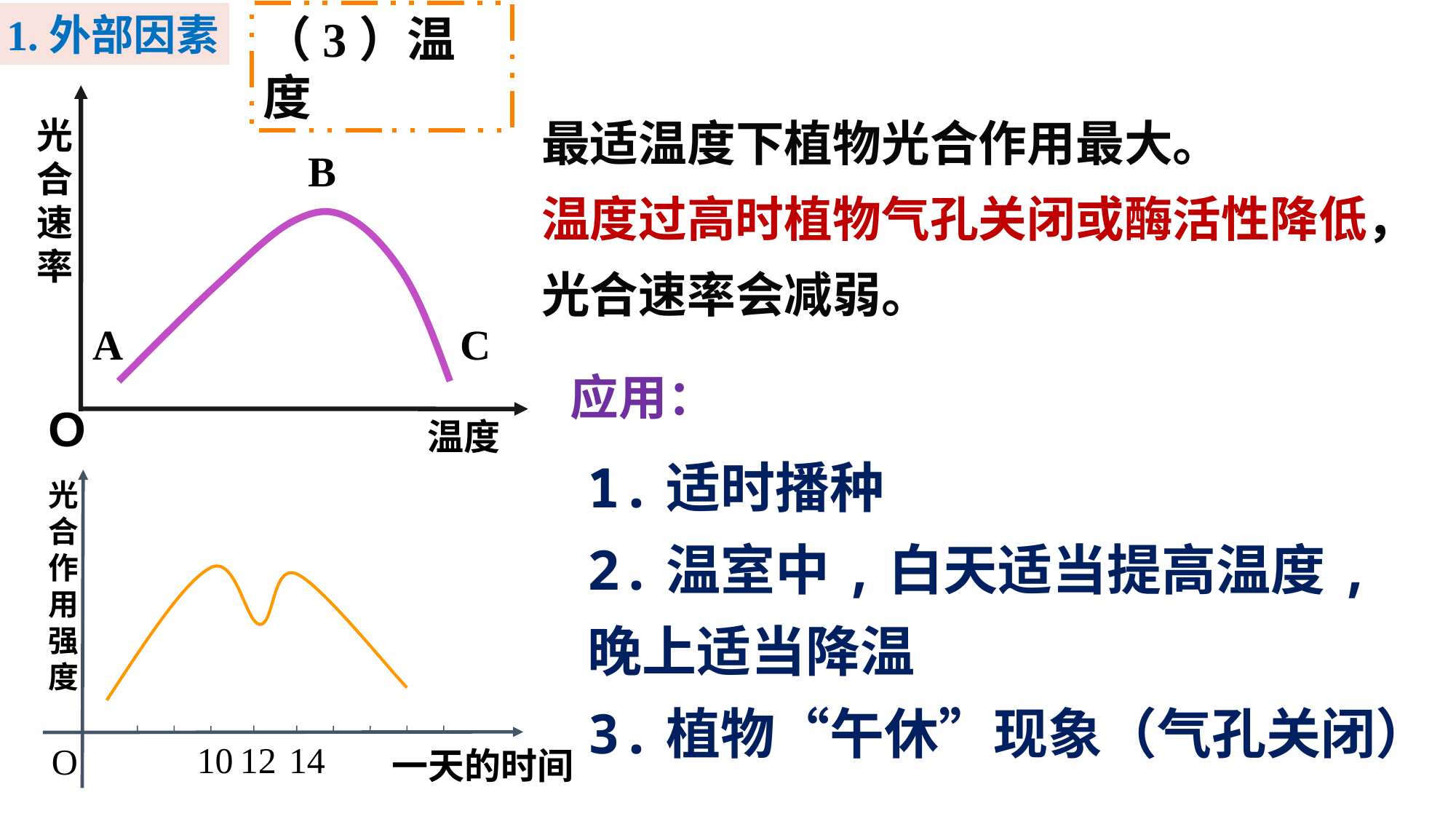

1.外部因素
（3）温度

光合速率
B
A

温度
O

C
最适温度下植物光合作用最大。
温度过高时植物气孔关闭或酶活性降低，光合速率会减弱。
应用：
1.适时播种
2.温室中,白天适当提高温度,晚上适当降温
3.植物“午休”现象（气孔关闭）

10
12
14
O
光合作用强度
一天的时间